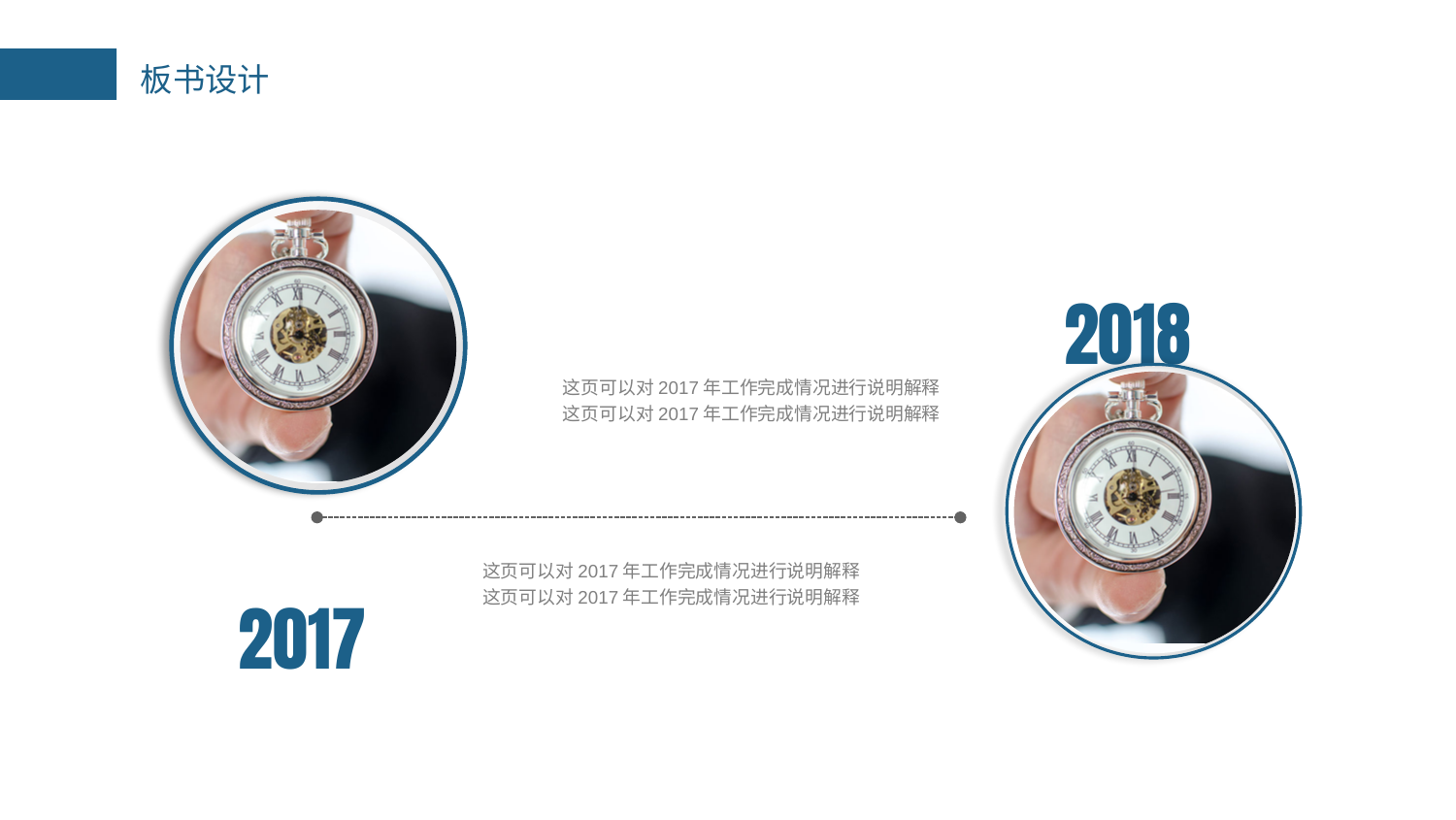

2018
这页可以对2017年工作完成情况进行说明解释
这页可以对2017年工作完成情况进行说明解释

2017
这页可以对2017年工作完成情况进行说明解释
这页可以对2017年工作完成情况进行说明解释
延迟符号